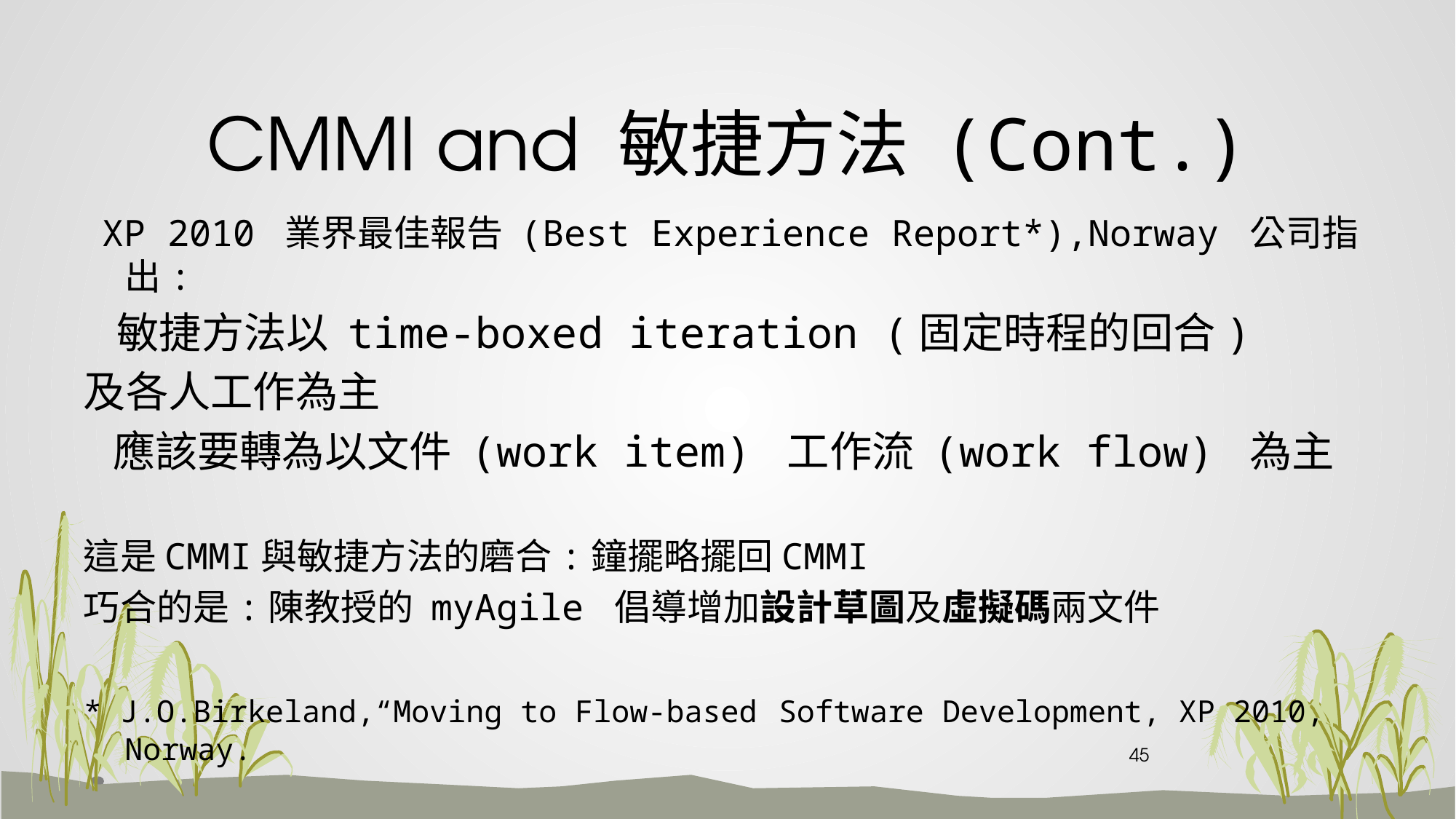

# CMMI and 敏捷方法 (Cont.)
  XP 2010 業界最佳報告 (Best Experience Report*),Norway 公司指出:
   敏捷方法以 time-boxed iteration (固定時程的回合)
及各人工作為主
  應該要轉為以文件 (work item) 工作流 (work flow) 為主

這是CMMI與敏捷方法的磨合:鐘擺略擺回CMMI
巧合的是:陳教授的 myAgile 倡導增加設計草圖及虛擬碼兩文件

* J.O.Birkeland,“Moving to Flow-based Software Development, XP 2010, Norway.
45